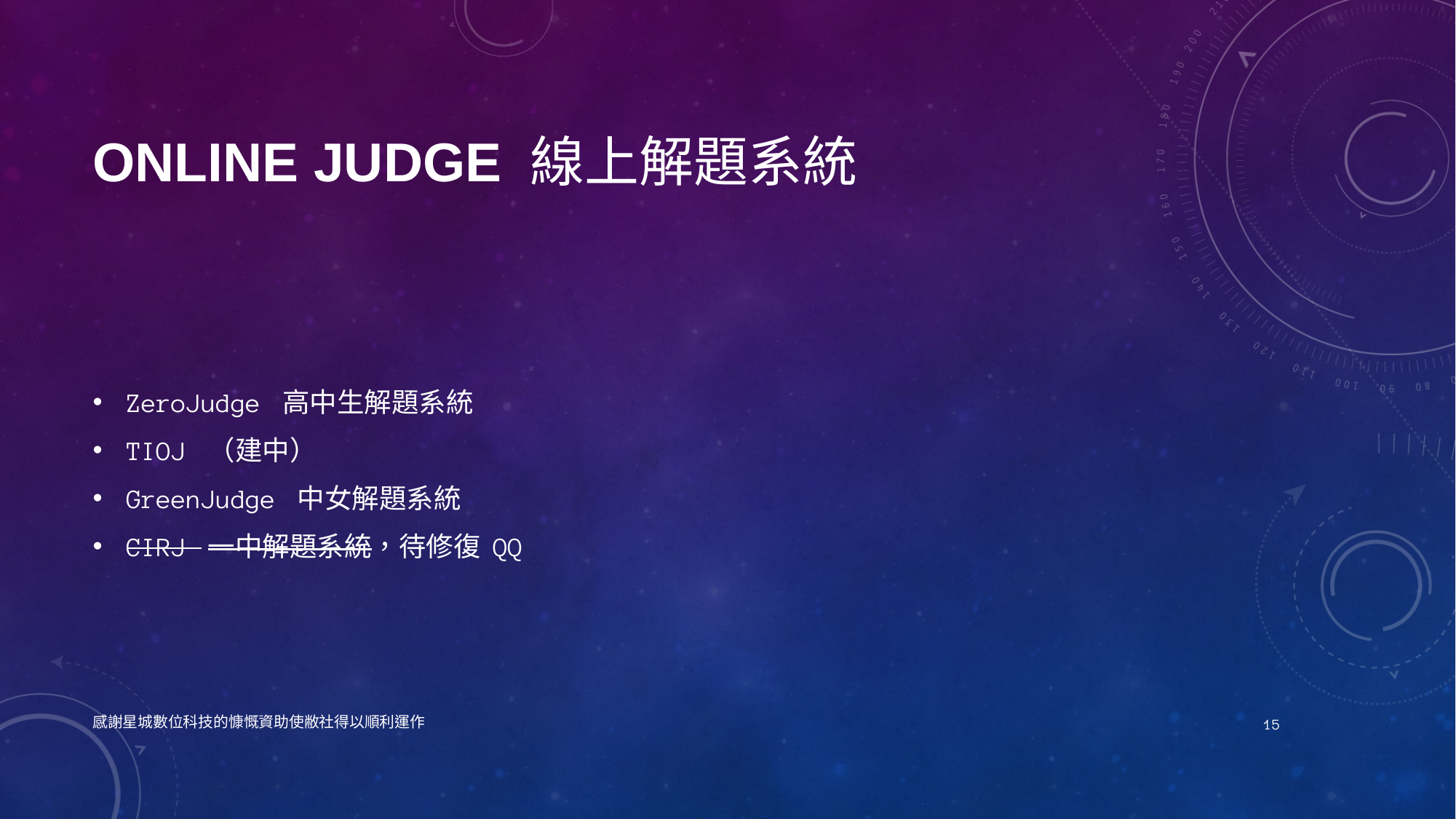

# Online Judge 線上解題系統
ZeroJudge 高中生解題系統
TIOJ （建中）
GreenJudge 中女解題系統
CIRJ 一中解題系統，待修復 QQ
感謝星城數位科技的慷慨資助使敝社得以順利運作
15